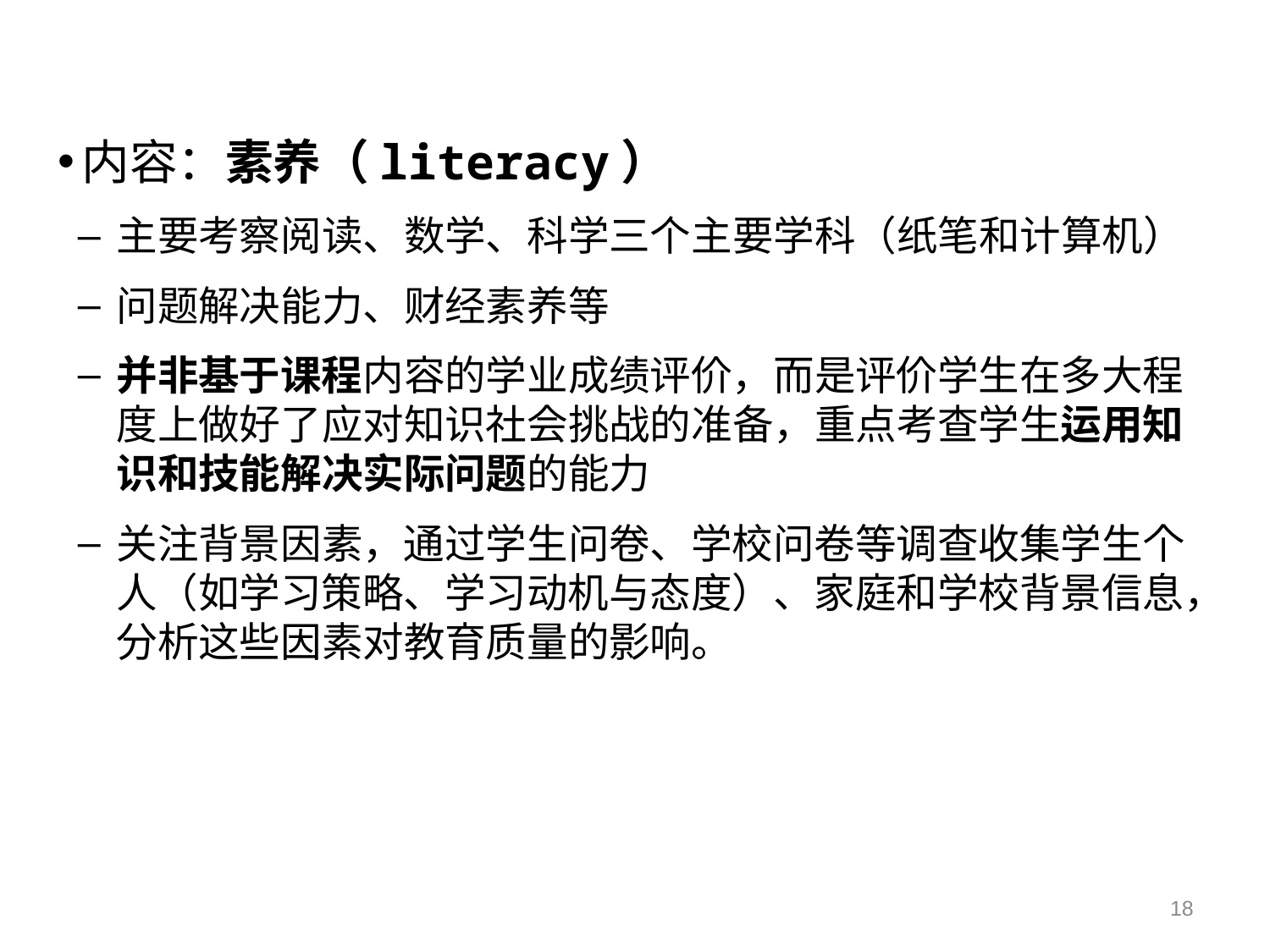

内容：素养（literacy）
主要考察阅读、数学、科学三个主要学科（纸笔和计算机）
问题解决能力、财经素养等
并非基于课程内容的学业成绩评价，而是评价学生在多大程度上做好了应对知识社会挑战的准备，重点考查学生运用知识和技能解决实际问题的能力
关注背景因素，通过学生问卷、学校问卷等调查收集学生个人（如学习策略、学习动机与态度）、家庭和学校背景信息，分析这些因素对教育质量的影响。

18